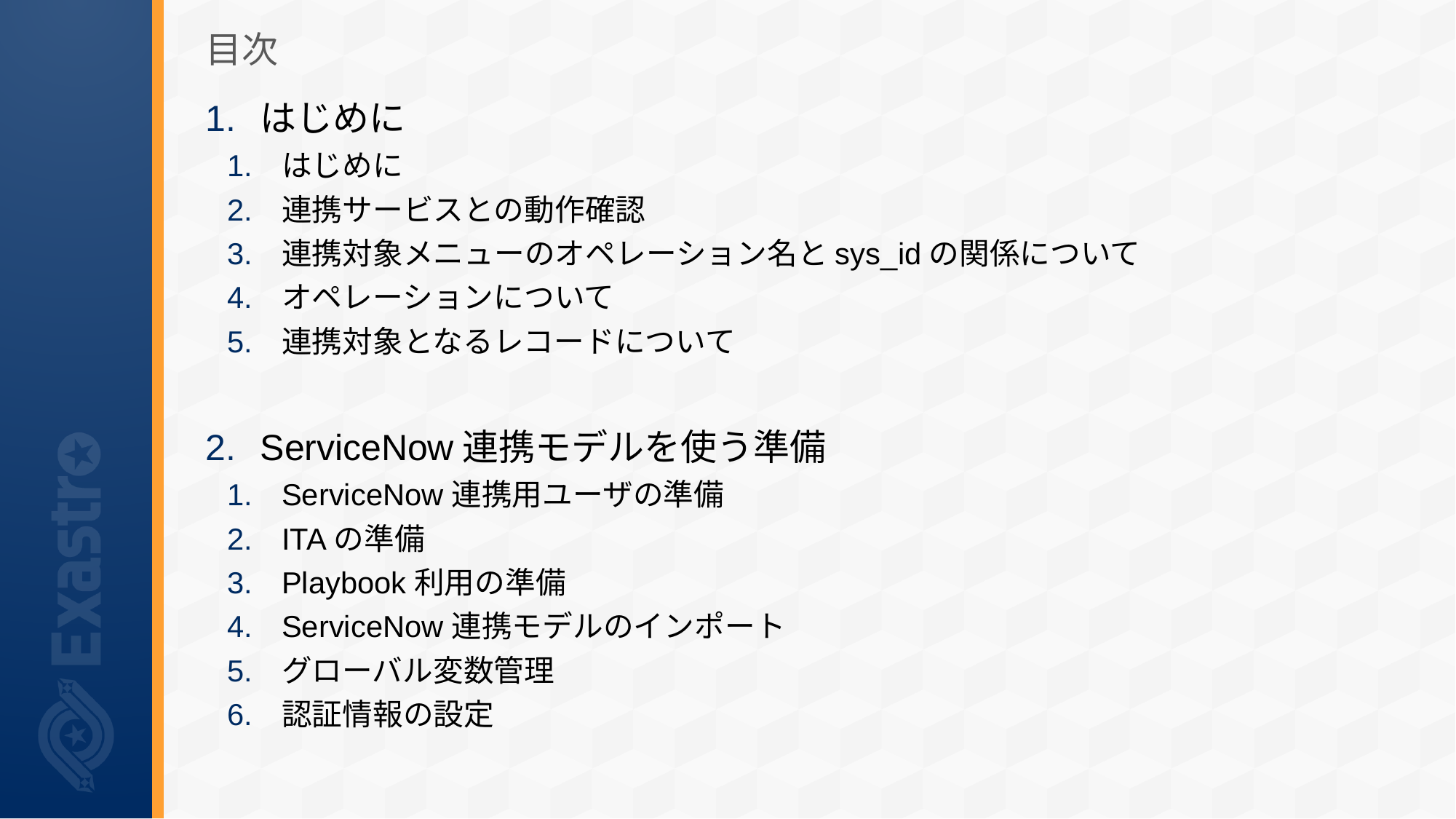

# 目次
はじめに
はじめに
連携サービスとの動作確認
連携対象メニューのオペレーション名とsys_idの関係について
オペレーションについて
連携対象となるレコードについて

ServiceNow連携モデルを使う準備
ServiceNow連携用ユーザの準備
ITAの準備
Playbook利用の準備
ServiceNow連携モデルのインポート
グローバル変数管理
認証情報の設定